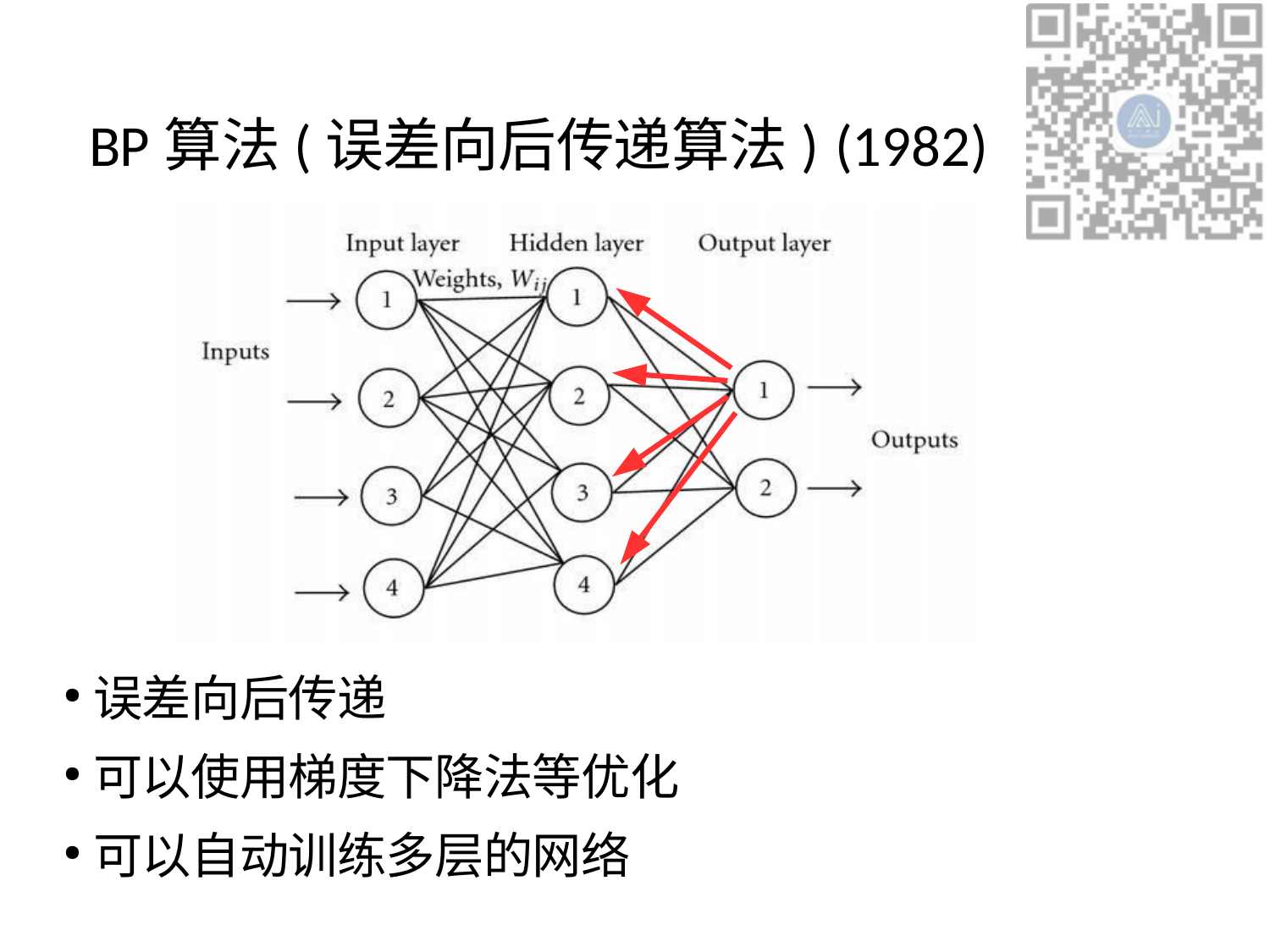

# BP算法(误差向后传递算法) (1982)

误差向后传递
可以使用梯度下降法等优化
可以自动训练多层的网络